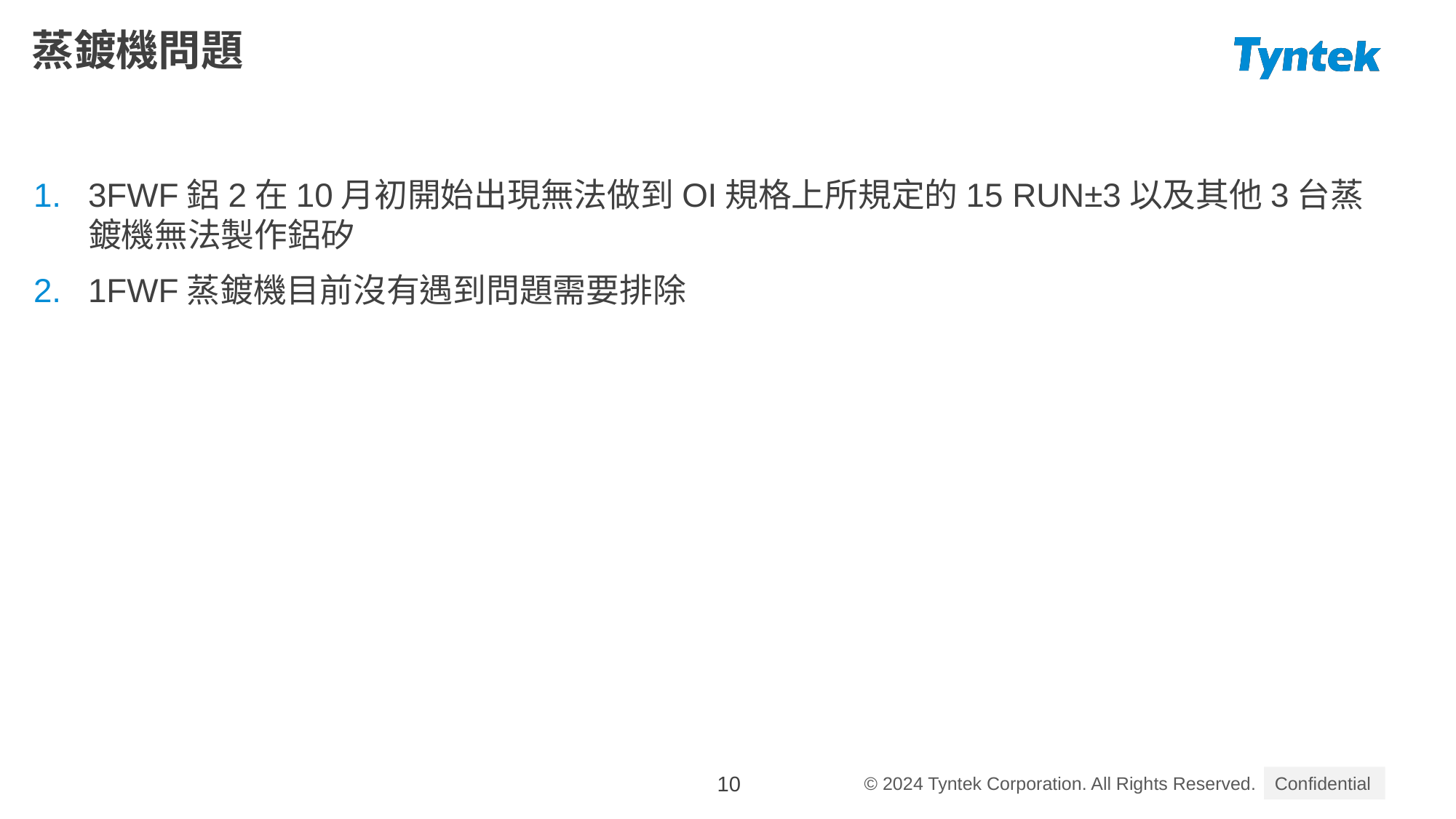

蒸鍍機問題
3FWF鋁2在10月初開始出現無法做到OI規格上所規定的15 RUN±3以及其他3台蒸鍍機無法製作鋁矽
1FWF蒸鍍機目前沒有遇到問題需要排除
10